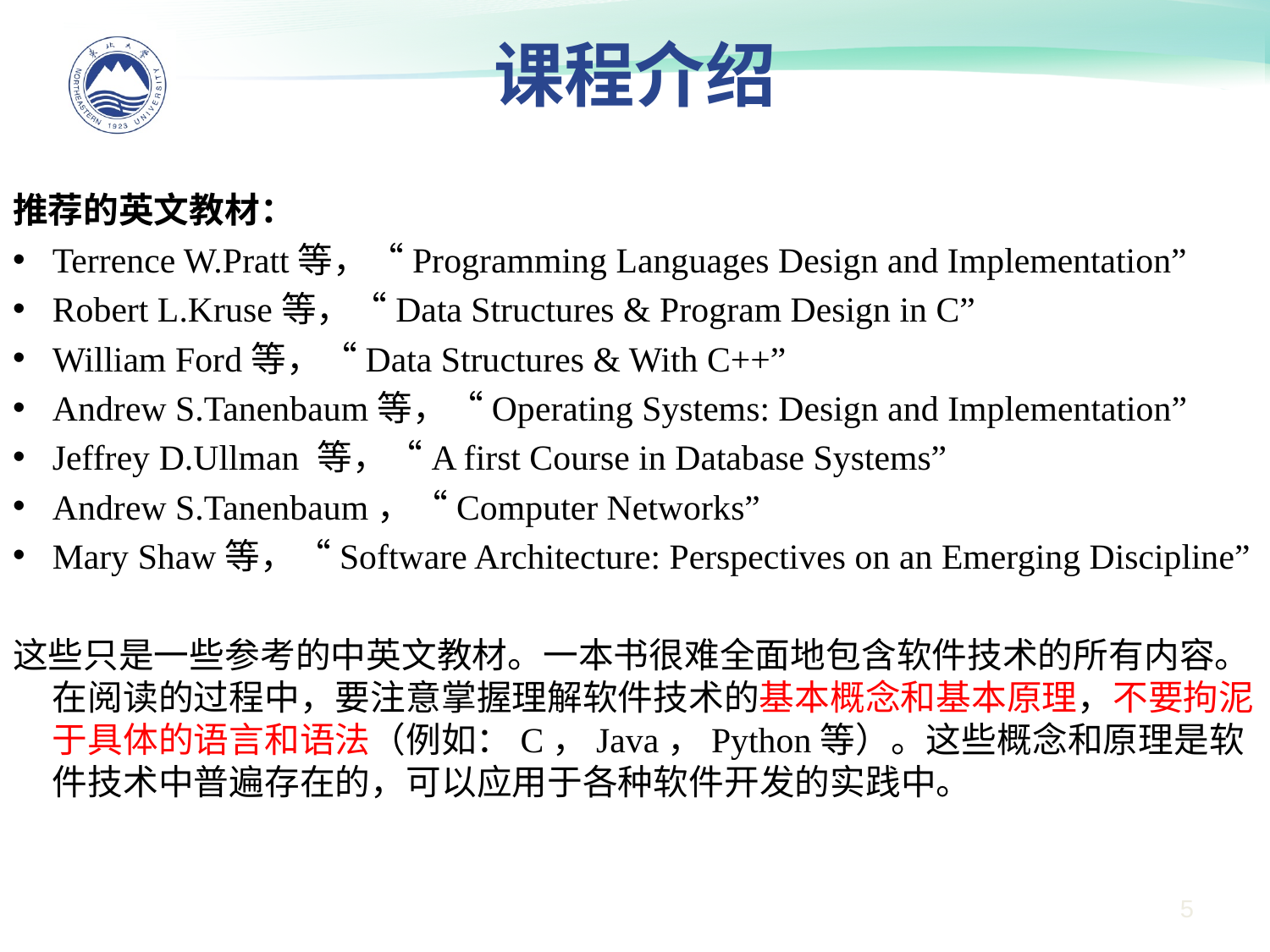

# 课程介绍
推荐的英文教材：
Terrence W.Pratt等，“Programming Languages Design and Implementation”
Robert L.Kruse等，“Data Structures & Program Design in C”
William Ford等，“Data Structures & With C++”
Andrew S.Tanenbaum等，“Operating Systems: Design and Implementation”
Jeffrey D.Ullman 等，“A first Course in Database Systems”
Andrew S.Tanenbaum，“Computer Networks”
Mary Shaw等，“Software Architecture: Perspectives on an Emerging Discipline”

这些只是一些参考的中英文教材。一本书很难全面地包含软件技术的所有内容。在阅读的过程中，要注意掌握理解软件技术的基本概念和基本原理，不要拘泥于具体的语言和语法（例如：C，Java，Python等）。这些概念和原理是软件技术中普遍存在的，可以应用于各种软件开发的实践中。
5